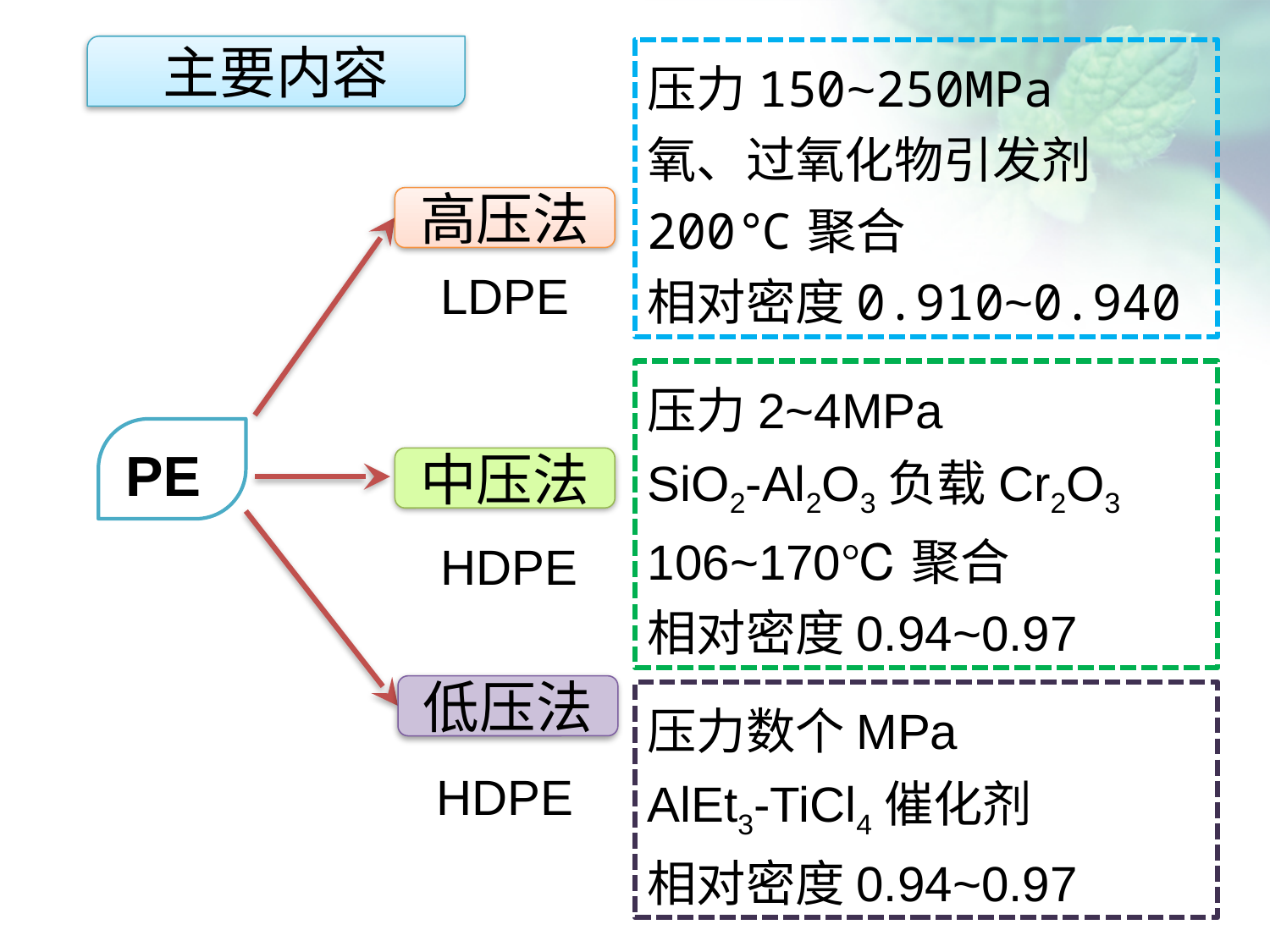

主要内容
压力150~250MPa
氧、过氧化物引发剂
200℃聚合
相对密度0.910~0.940
高压法
LDPE
点击添加文本
压力2~4MPa
SiO2-Al2O3负载Cr2O3
106~170℃聚合
相对密度0.94~0.97
PE
点击添加文本
中压法
HDPE
点击添加文本
低压法
压力数个MPa
AlEt3-TiCl4催化剂
相对密度0.94~0.97
HDPE
点击添加文本